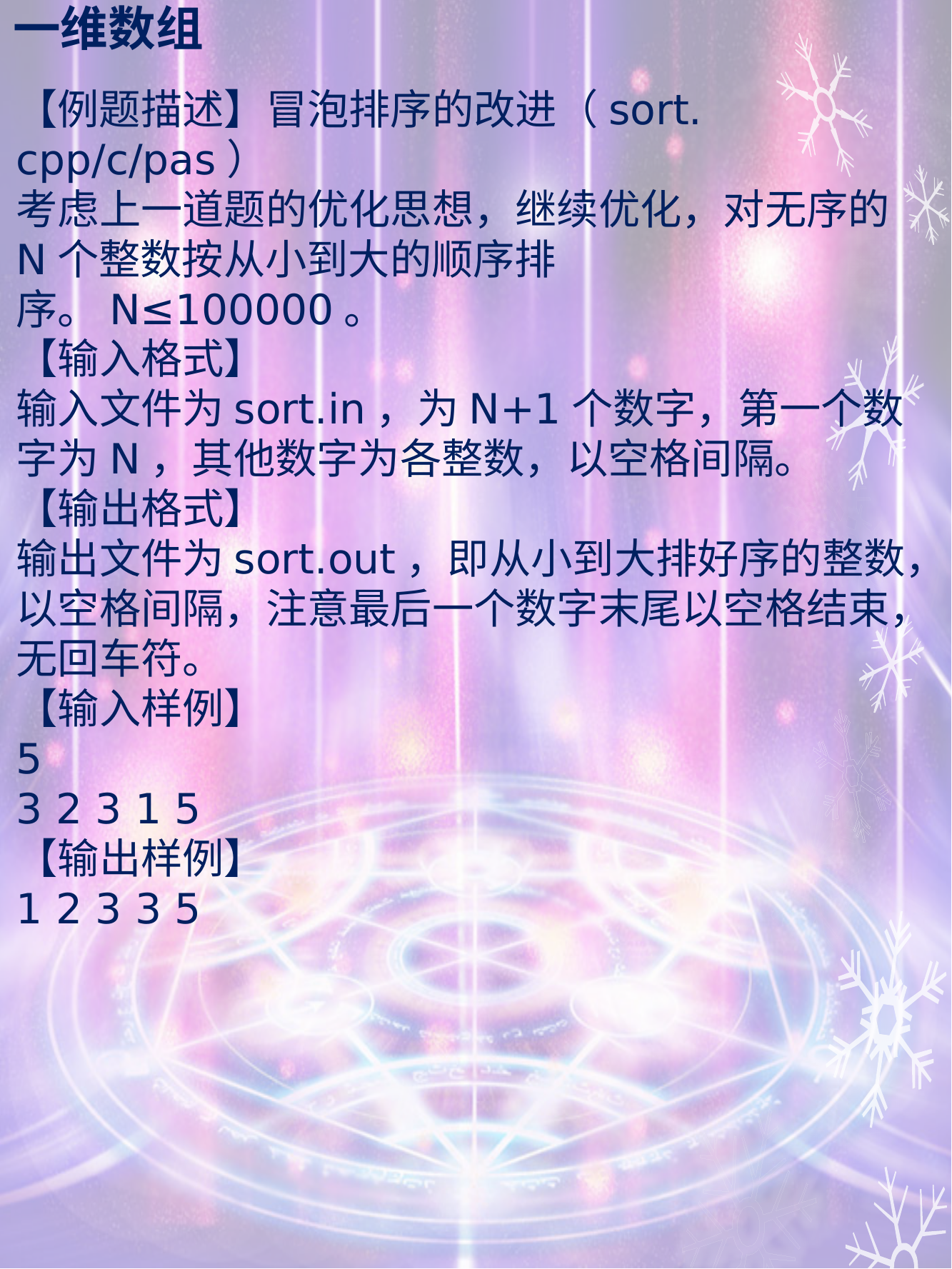

# 一维数组
【例题描述】冒泡排序的改进（sort. cpp/c/pas）
考虑上一道题的优化思想，继续优化，对无序的N个整数按从小到大的顺序排序。N≤100000。
【输入格式】
输入文件为sort.in，为N+1个数字，第一个数字为N，其他数字为各整数，以空格间隔。
【输出格式】
输出文件为sort.out，即从小到大排好序的整数，以空格间隔，注意最后一个数字末尾以空格结束，无回车符。
【输入样例】
5
3 2 3 1 5
【输出样例】
1 2 3 3 5